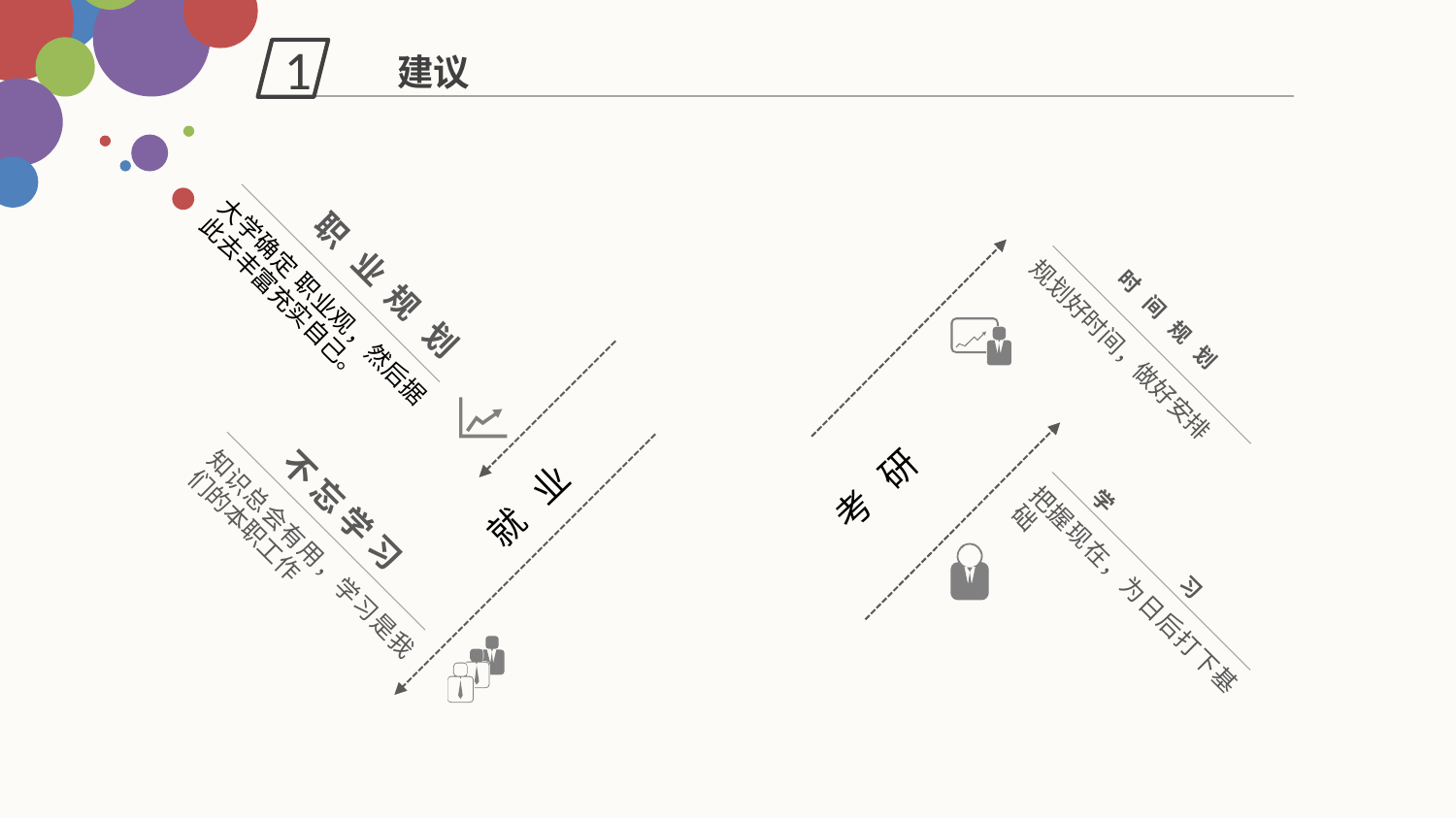

1
建议
职   业  规   划
大学确定 职业观，然后据此去丰富充实自己。

时   间   规   划
规划好时间，做好安排

不 忘 学 习
知识总会有用，学习是我们的本职工作

    学                     习
把握现在，为日后打下基础

考   研
就   业